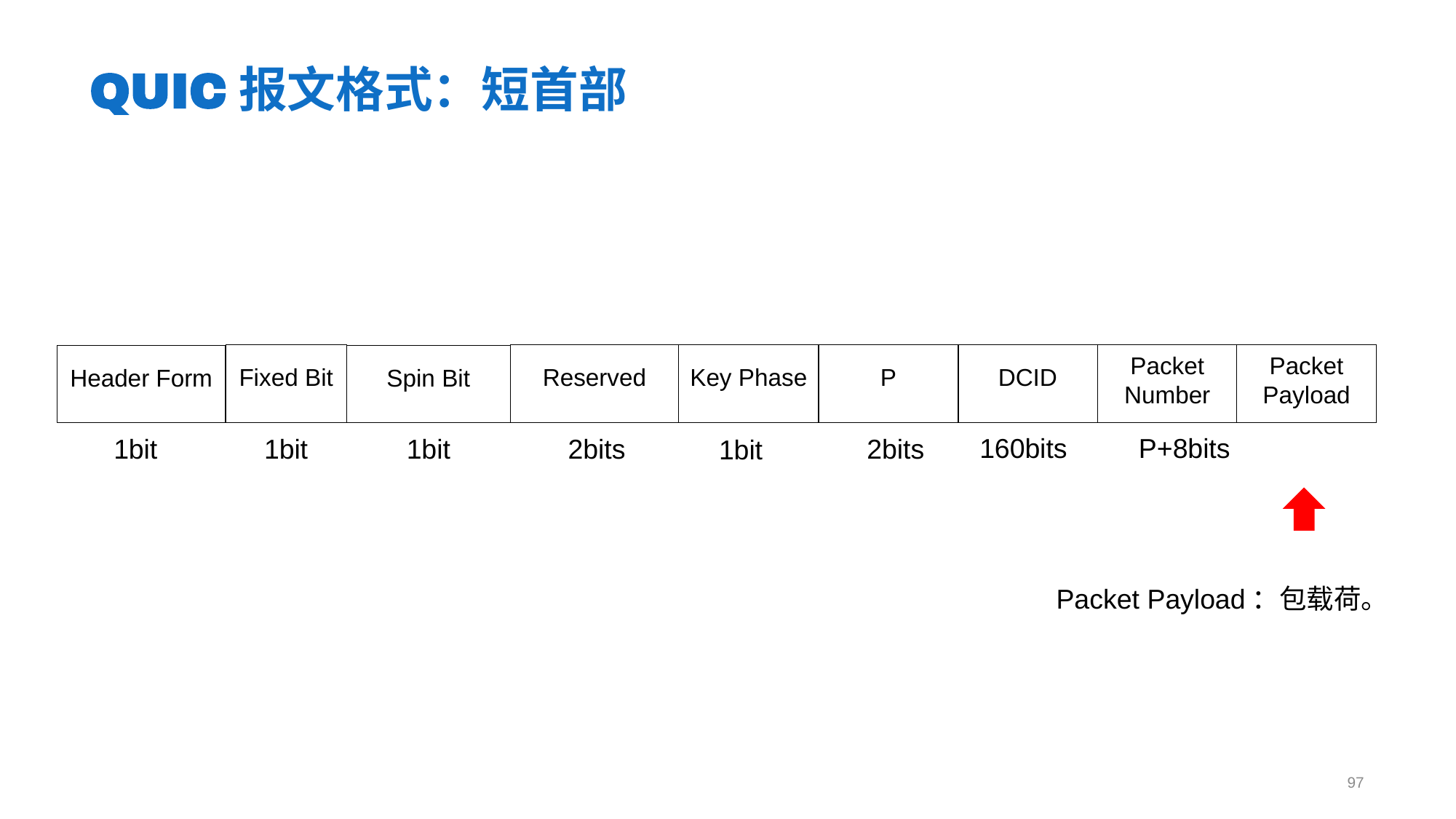

# QUIC报文格式：短首部
Reserved
Key Phase
P
DCID
Packet Number
Packet Payload
Fixed Bit
Spin Bit
Header Form
160bits
P+8bits
2bits
2bits
1bit
1bit
1bit
1bit

Packet Payload：包载荷。
97